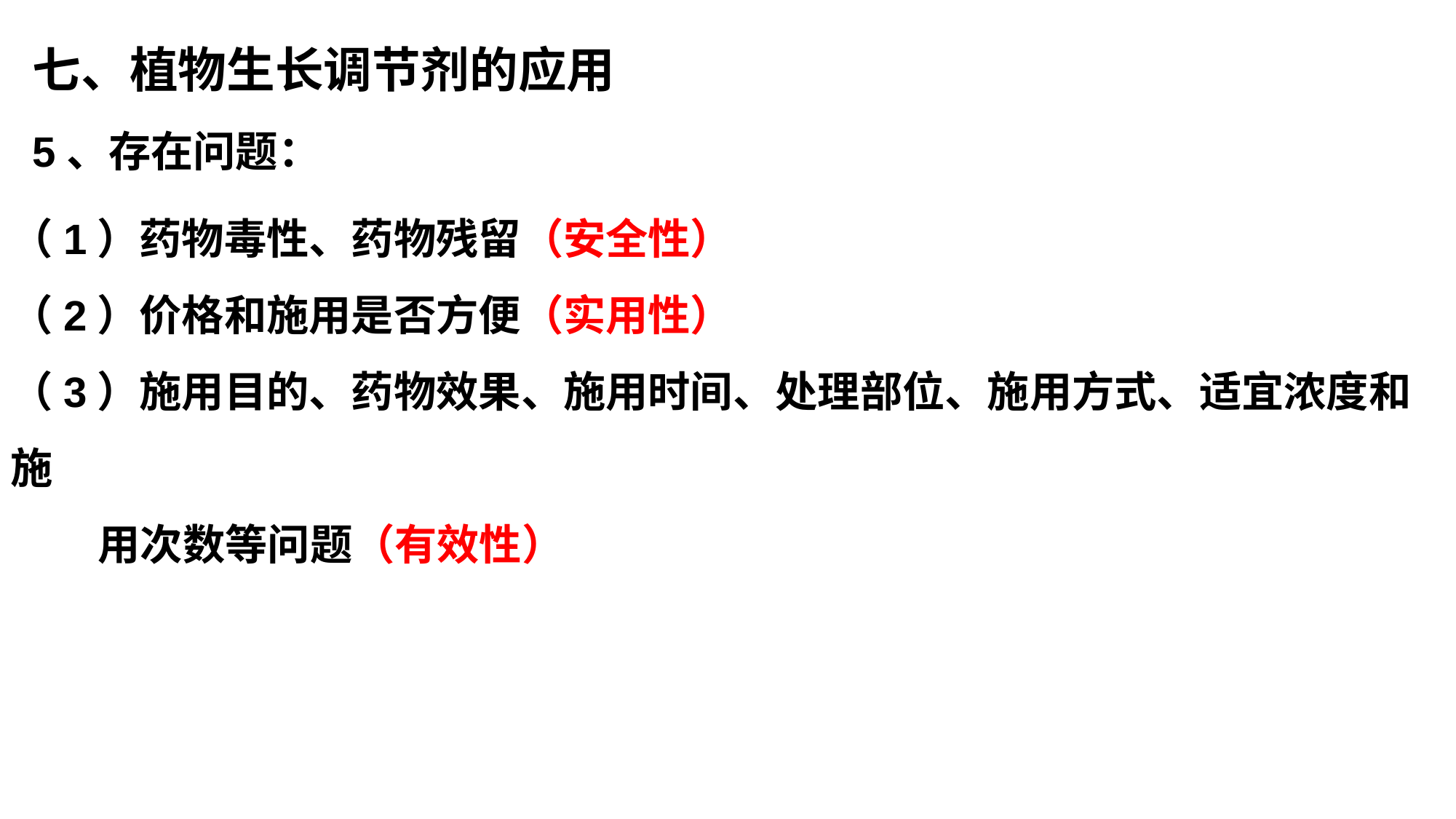

七、植物生长调节剂的应用
5、存在问题：
（1）药物毒性、药物残留（安全性）
（2）价格和施用是否方便（实用性）
（3）施用目的、药物效果、施用时间、处理部位、施用方式、适宜浓度和施
        用次数等问题（有效性）